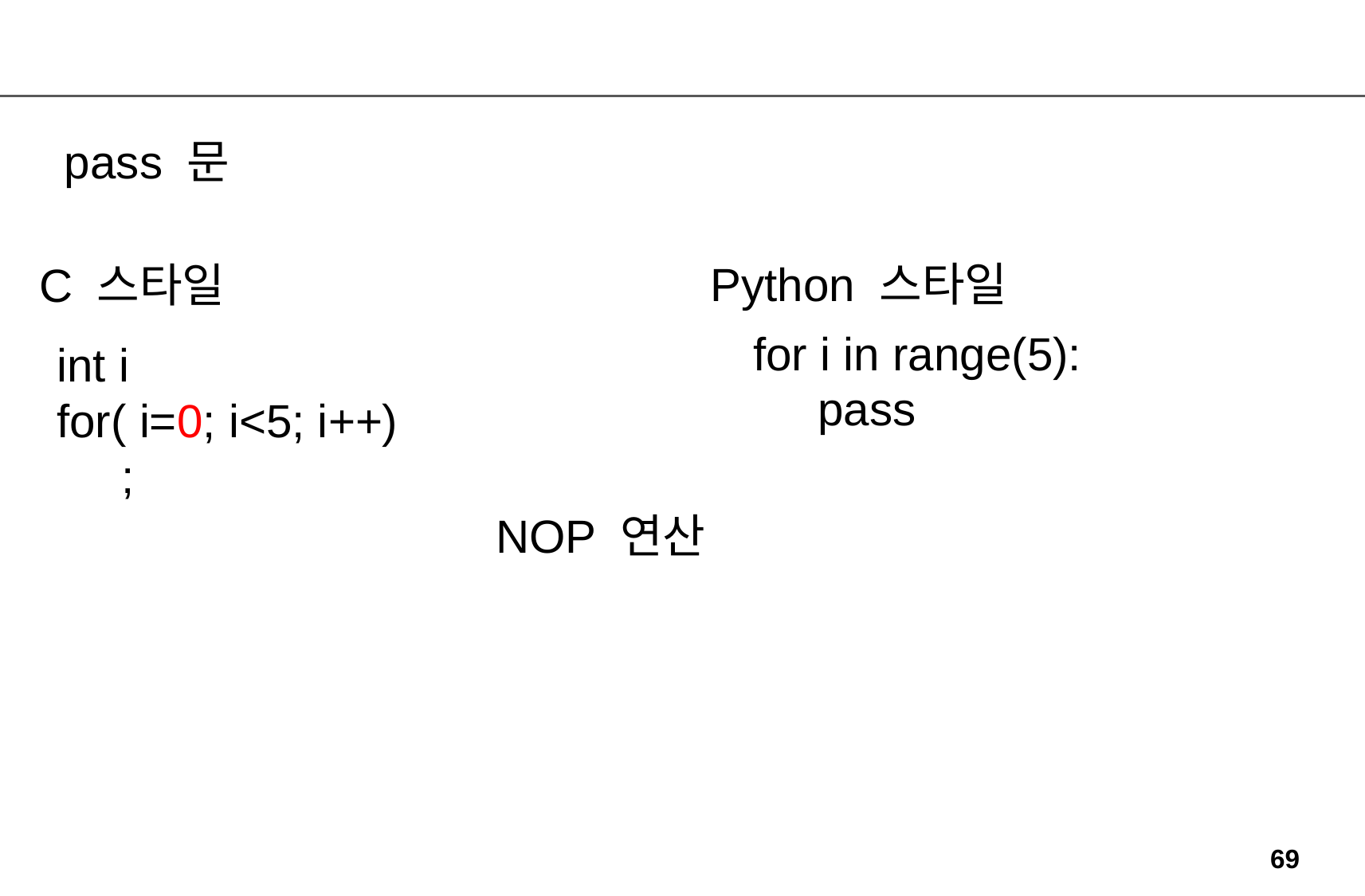

pass 문
Python 스타일
C 스타일
for i in range(5):
     pass
int i
for( i=0; i<5; i++)
     ;
NOP 연산